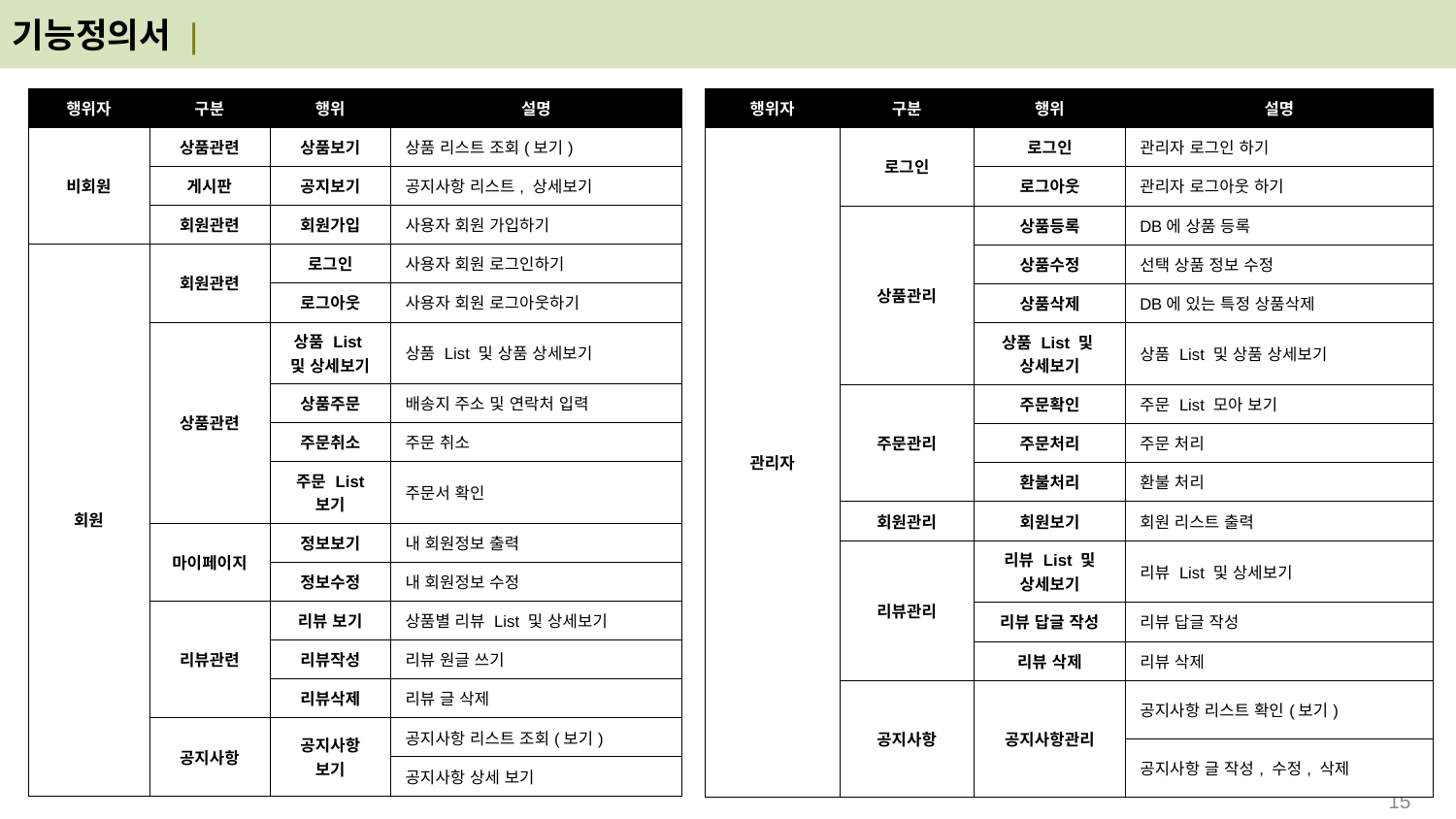

기능정의서 |
기준선(좌)
기준선(우)

| 행위자 | 구분 | 행위 | 설명 |
| --- | --- | --- | --- |
| 관리자 | 로그인 | 로그인 | 관리자 로그인 하기 |
|  |  | 로그아웃 | 관리자 로그아웃 하기 |
|  | 상품관리 | 상품등록 | DB에 상품 등록 |
|  |  | 상품수정 | 선택 상품 정보 수정 |
|  |  | 상품삭제 | DB에 있는 특정 상품삭제 |
|  |  | 상품 List 및 상세보기 | 상품 List 및 상품 상세보기 |
|  | 주문관리 | 주문확인 | 주문 List 모아 보기 |
|  |  | 주문처리 | 주문 처리 |
|  |  | 환불처리 | 환불 처리 |
|  | 회원관리 | 회원보기 | 회원 리스트 출력 |
|  | 리뷰관리 | 리뷰 List 및 상세보기 | 리뷰 List 및 상세보기 |
|  |  | 리뷰 답글 작성 | 리뷰 답글 작성 |
|  |  | 리뷰 삭제 | 리뷰 삭제 |
|  | 공지사항 | 공지사항관리 | 공지사항 리스트 확인(보기) |
|  |  |  | 공지사항 글 작성, 수정, 삭제 |
| 행위자 | 구분 | 행위 | 설명 |
| --- | --- | --- | --- |
| 비회원 | 상품관련 | 상품보기 | 상품 리스트 조회(보기) |
|  | 게시판 | 공지보기 | 공지사항 리스트, 상세보기 |
|  | 회원관련 | 회원가입 | 사용자 회원 가입하기 |
| 회원 | 회원관련 | 로그인 | 사용자 회원 로그인하기 |
|  |  | 로그아웃 | 사용자 회원 로그아웃하기 |
|  | 상품관련 | 상품 List 및 상세보기 | 상품 List 및 상품 상세보기 |
|  |  | 상품주문 | 배송지 주소 및 연락처 입력 |
|  |  | 주문취소 | 주문 취소 |
|  |  | 주문 List 보기 | 주문서 확인 |
|  | 마이페이지 | 정보보기 | 내 회원정보 출력 |
|  |  | 정보수정 | 내 회원정보 수정 |
|  | 리뷰관련 | 리뷰 보기 | 상품별 리뷰 List 및 상세보기 |
|  |  | 리뷰작성 | 리뷰 원글 쓰기 |
|  |  | 리뷰삭제 | 리뷰 글 삭제 |
|  | 공지사항 | 공지사항 보기 | 공지사항 리스트 조회(보기) |
|  |  |  | 공지사항 상세 보기 |
기준선(상)
기준선(하)
15